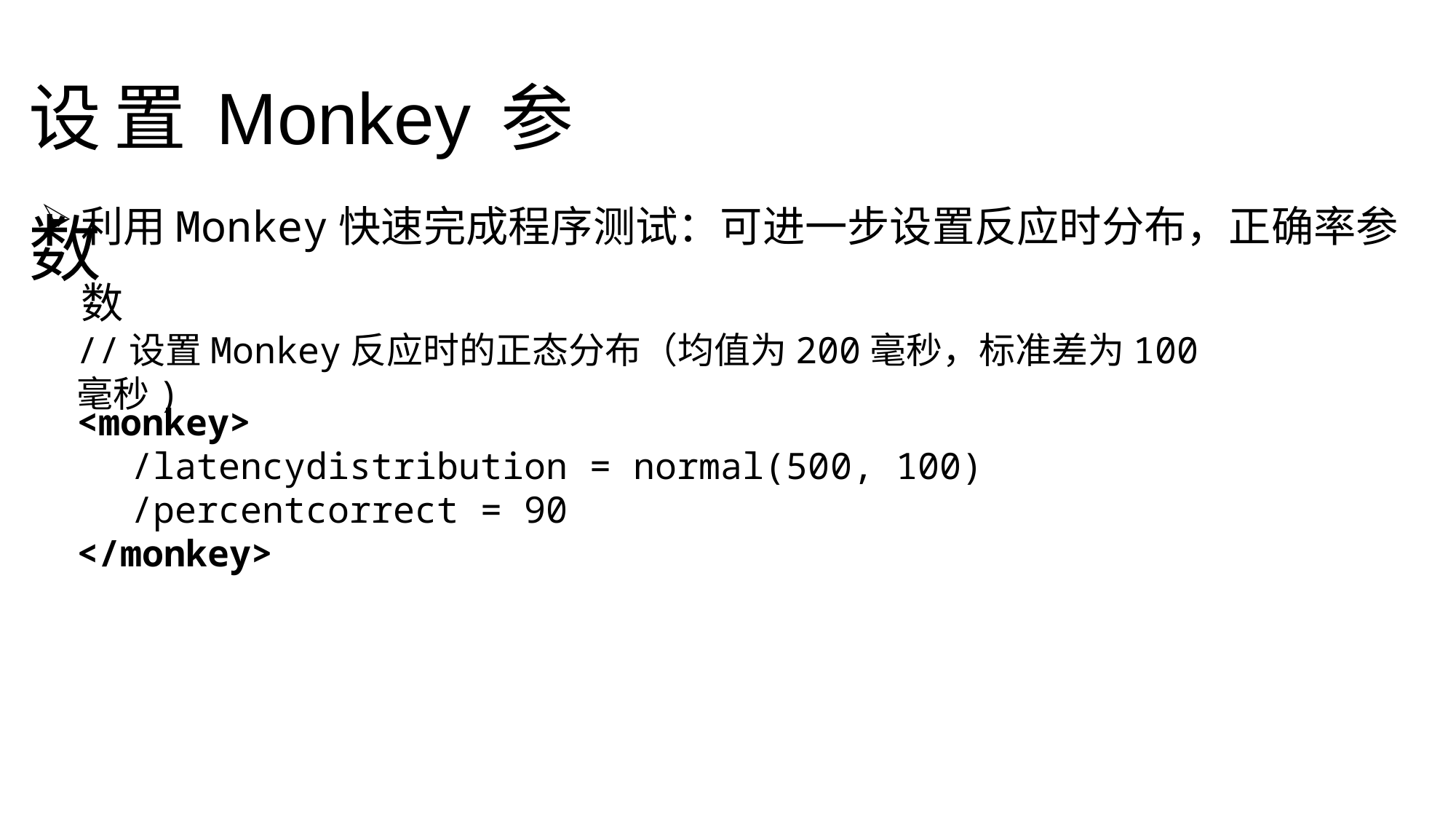

设置Monkey参数
利用Monkey快速完成程序测试：可进一步设置反应时分布，正确率参数
//设置Monkey反应时的正态分布（均值为200毫秒，标准差为100毫秒)
<monkey>
/latencydistribution = normal(500, 100)
/percentcorrect = 90
</monkey>